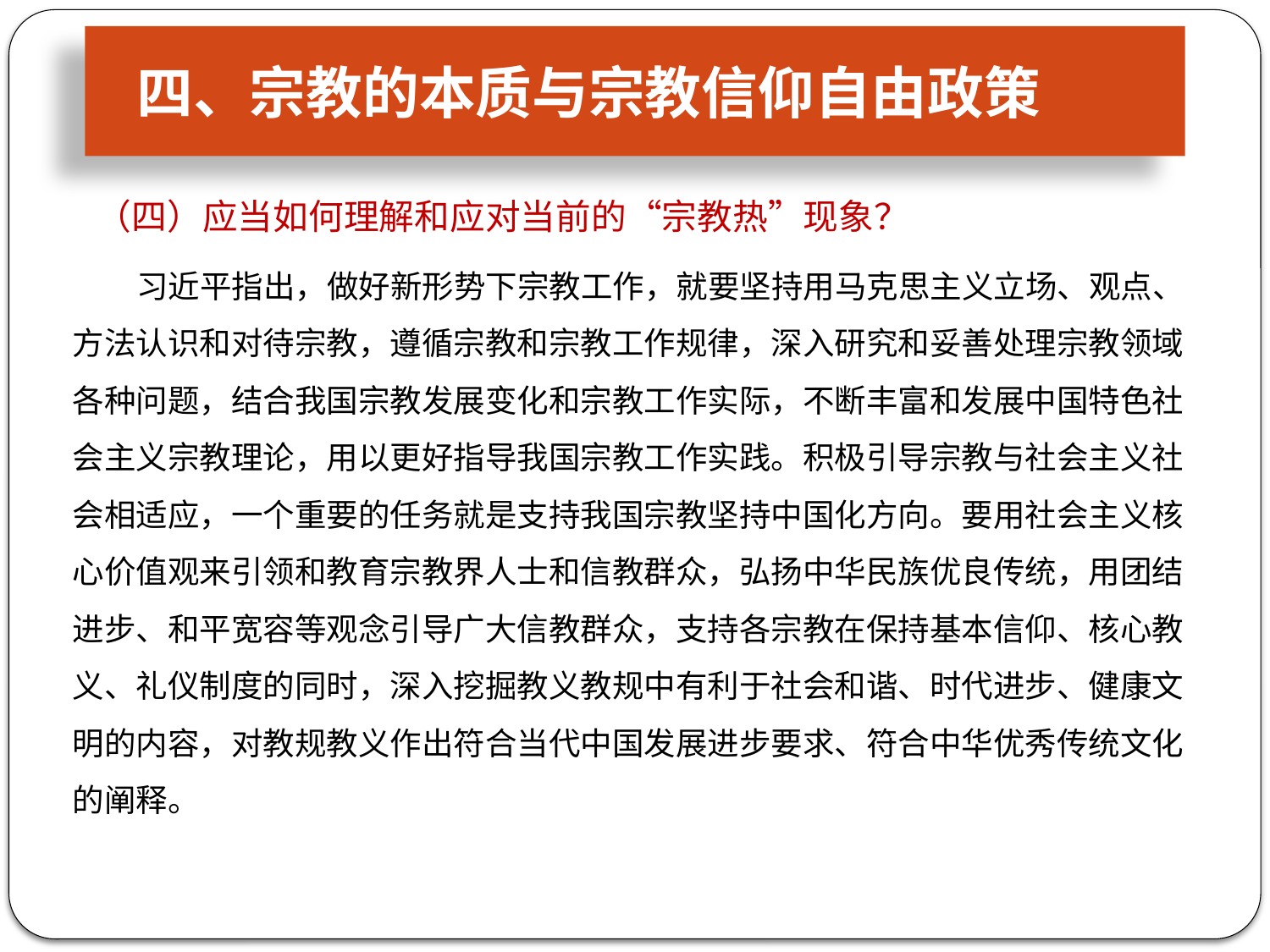

四、宗教的本质与宗教信仰自由政策
  （四）应当如何理解和应对当前的“宗教热”现象？
         习近平指出，做好新形势下宗教工作，就要坚持用马克思主义立场、观点、方法认识和对待宗教，遵循宗教和宗教工作规律，深入研究和妥善处理宗教领域各种问题，结合我国宗教发展变化和宗教工作实际，不断丰富和发展中国特色社会主义宗教理论，用以更好指导我国宗教工作实践。积极引导宗教与社会主义社会相适应，一个重要的任务就是支持我国宗教坚持中国化方向。要用社会主义核心价值观来引领和教育宗教界人士和信教群众，弘扬中华民族优良传统，用团结进步、和平宽容等观念引导广大信教群众，支持各宗教在保持基本信仰、核心教义、礼仪制度的同时，深入挖掘教义教规中有利于社会和谐、时代进步、健康文明的内容，对教规教义作出符合当代中国发展进步要求、符合中华优秀传统文化的阐释。